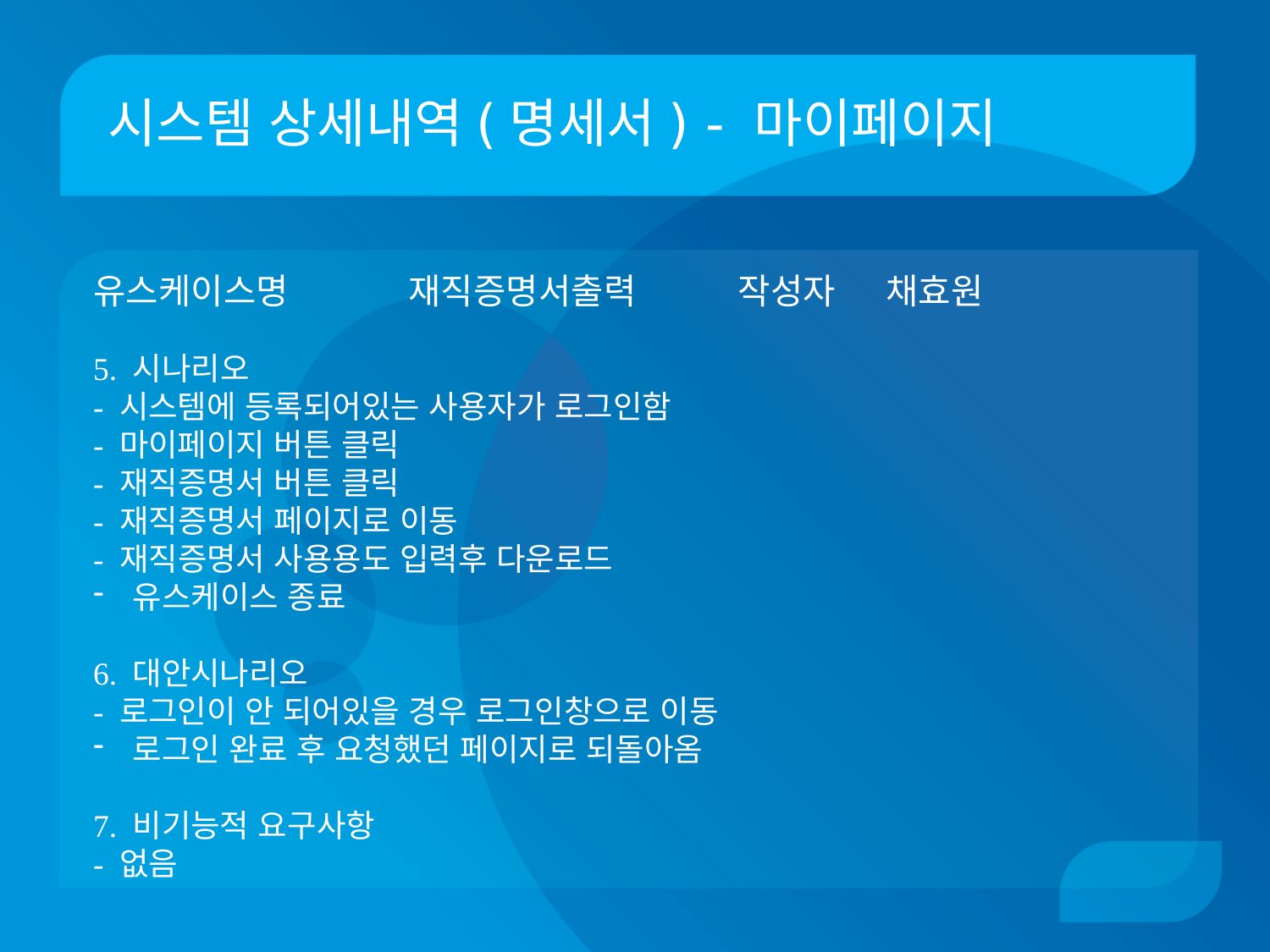

# 시스템 상세내역(명세서) - 마이페이지
유스케이스명            재직증명서출력	 작성자     채효원
5. 시나리오
- 시스템에 등록되어있는 사용자가 로그인함
- 마이페이지 버튼 클릭
- 재직증명서 버튼 클릭
- 재직증명서 페이지로 이동
- 재직증명서 사용용도 입력후 다운로드
유스케이스 종료

6. 대안시나리오
- 로그인이 안 되어있을 경우 로그인창으로 이동
로그인 완료 후 요청했던 페이지로 되돌아옴

7. 비기능적 요구사항
- 없음